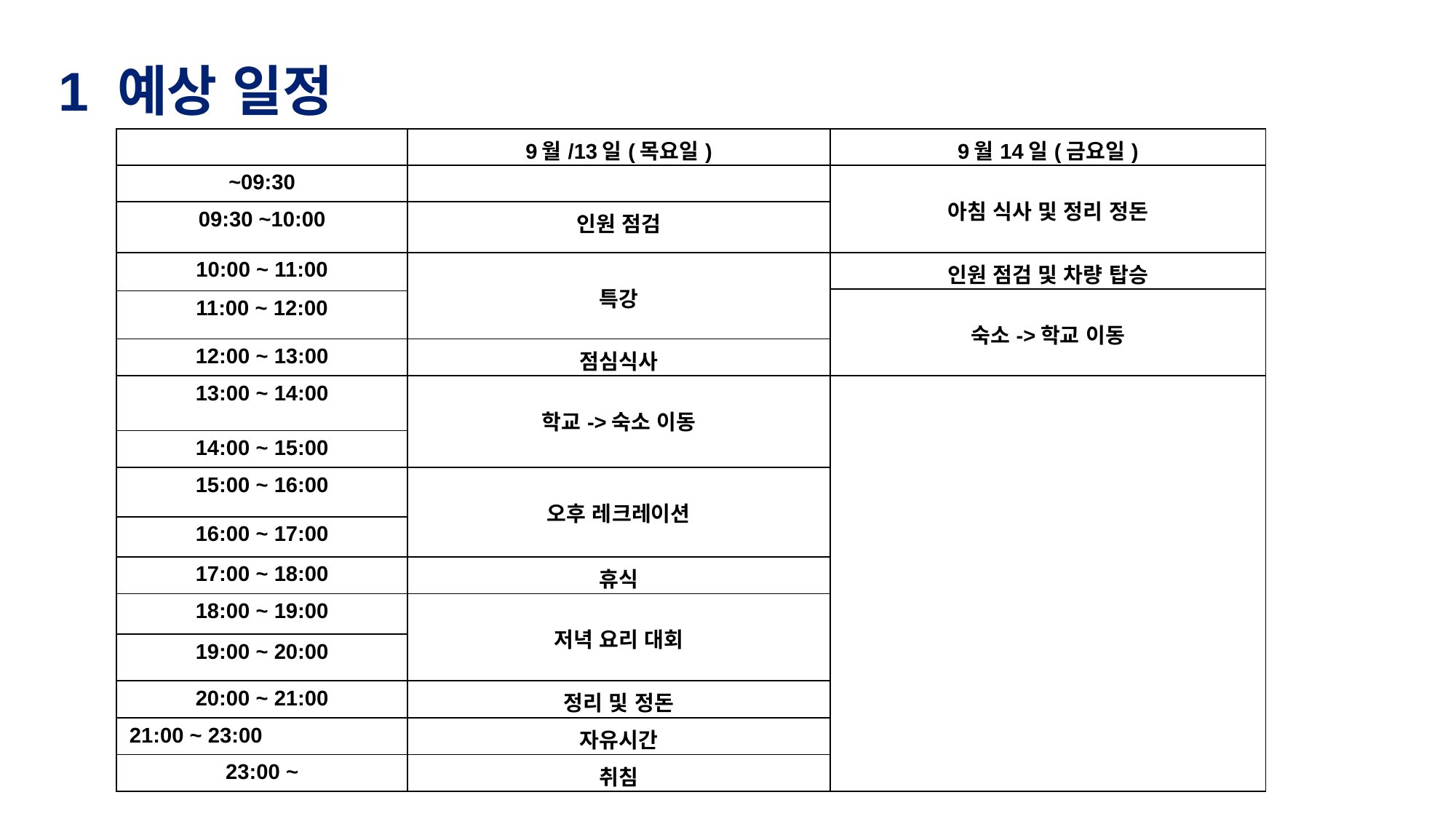

1 예상 일정
|  | 9월/13일(목요일) | 9월14일(금요일) |
| --- | --- | --- |
| ~09:30 |  | 아침 식사 및 정리 정돈 |
| 09:30 ~10:00 | 인원 점검 |  |
| 10:00 ~ 11:00 | 특강 | 인원 점검 및 차량 탑승 |
|  |  | 숙소->학교 이동 |
| 11:00 ~ 12:00 |  |  |
| 12:00 ~ 13:00 | 점심식사 |  |
| 13:00 ~ 14:00 | 학교->숙소 이동 |  |
| 14:00 ~ 15:00 |  |  |
| 15:00 ~ 16:00 | 오후 레크레이션 |  |
| 16:00 ~ 17:00 |  |  |
| 17:00 ~ 18:00 | 휴식 |  |
| 18:00 ~ 19:00 | 저녁 요리 대회 |  |
| 19:00 ~ 20:00 |  |  |
| 20:00 ~ 21:00 | 정리 및 정돈 |  |
| 21:00 ~ 23:00 | 자유시간 |  |
| 23:00 ~ | 취침 |  |